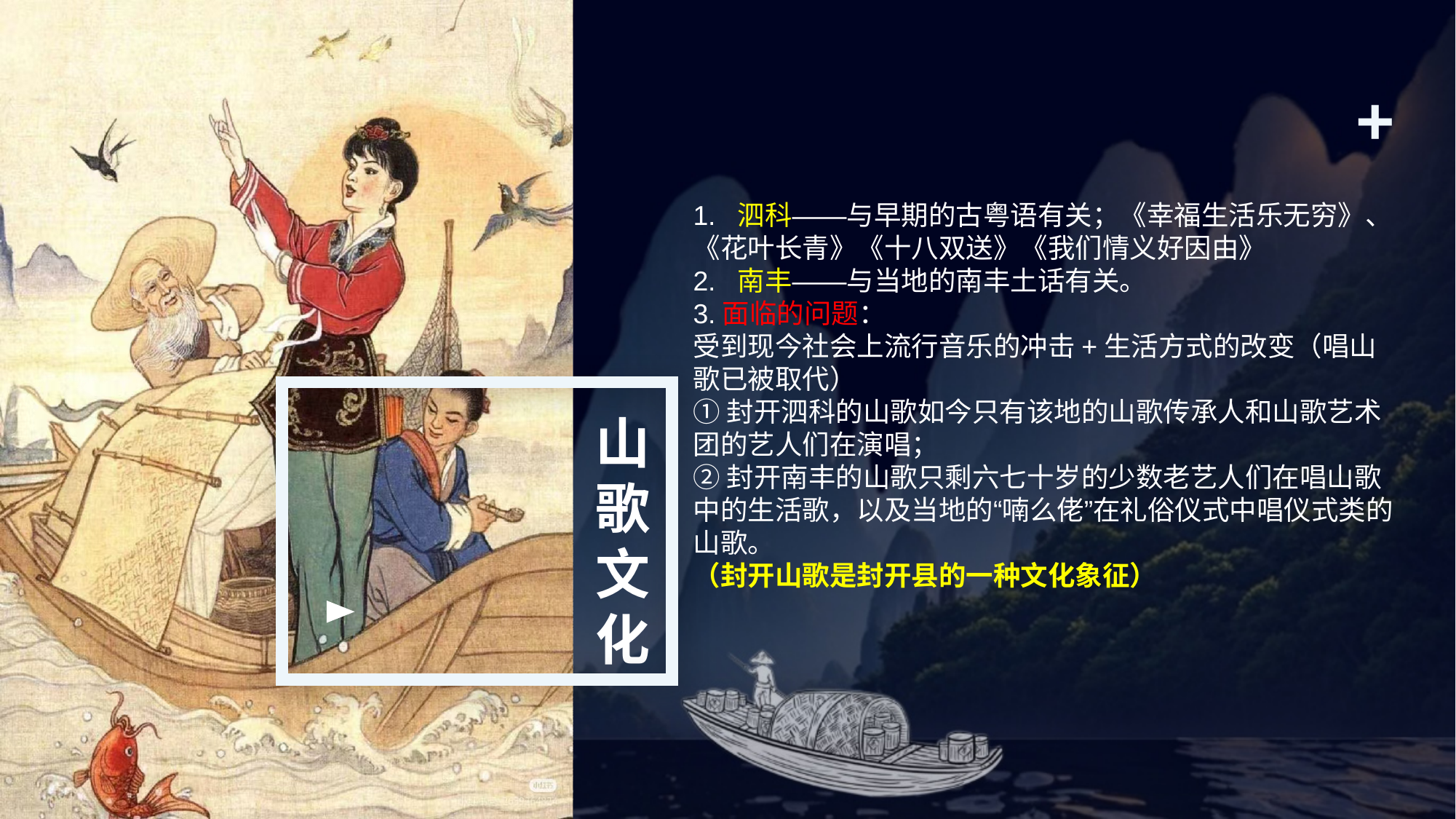

+
1.  泗科——与早期的古粤语有关；《幸福生活乐无穷》、《花叶长青》《十八双送》《我们情义好因由》
2.  南丰——与当地的南丰土话有关。
3.面临的问题：
受到现今社会上流行音乐的冲击+生活方式的改变（唱山歌已被取代）
①封开泗科的山歌如今只有该地的山歌传承人和山歌艺术团的艺人们在演唱；
②封开南丰的山歌只剩六七十岁的少数老艺人们在唱山歌中的生活歌，以及当地的“喃么佬”在礼俗仪式中唱仪式类的山歌。
（封开山歌是封开县的一种文化象征）

山歌文
化